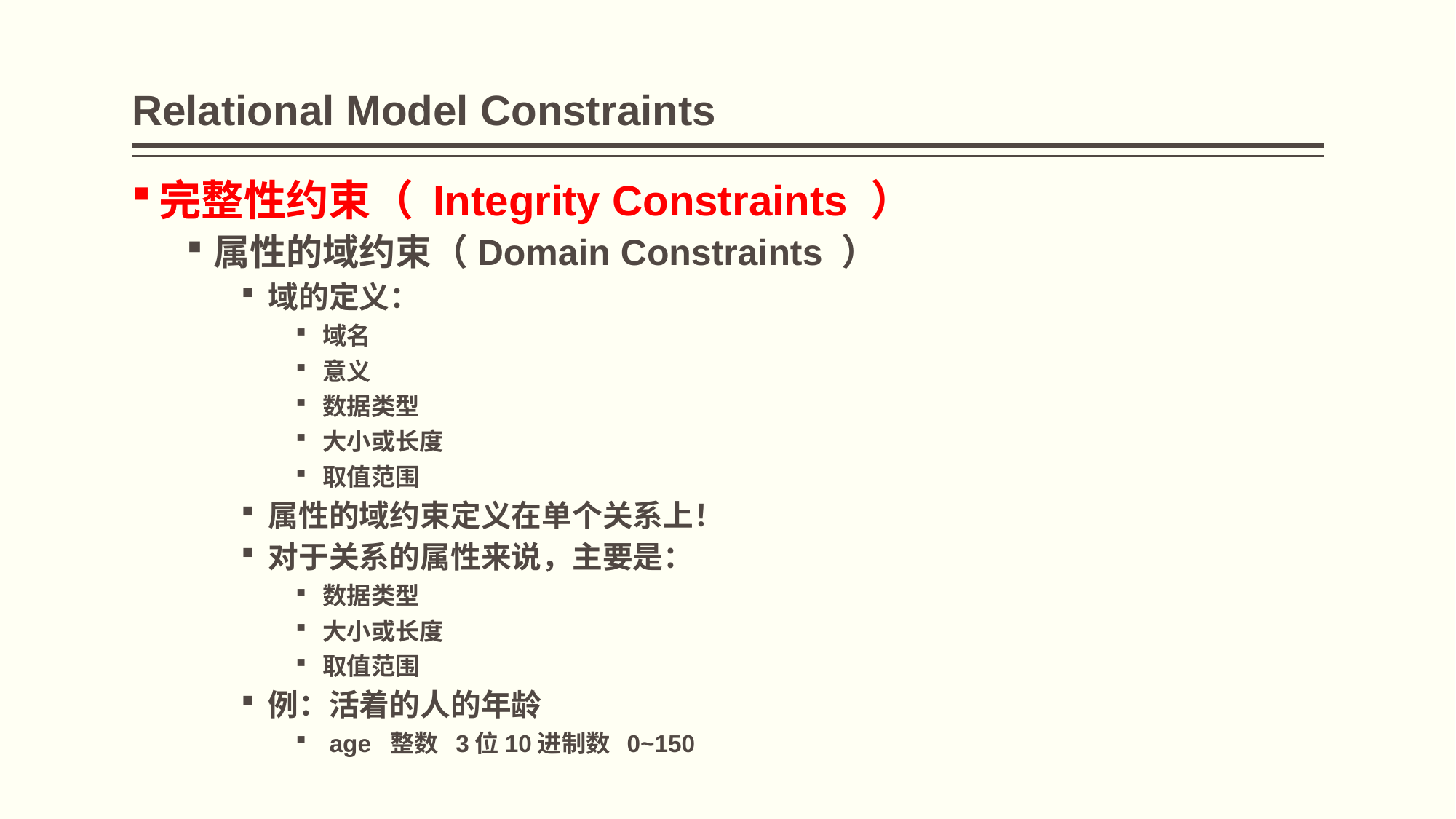

# Relational Model Constraints
完整性约束（ Integrity Constraints ）
属性的域约束（Domain Constraints ）
域的定义：
域名
意义
数据类型
大小或长度
取值范围
属性的域约束定义在单个关系上！
对于关系的属性来说，主要是：
数据类型
大小或长度
取值范围
例：活着的人的年龄
 age  整数  3位10进制数  0~150